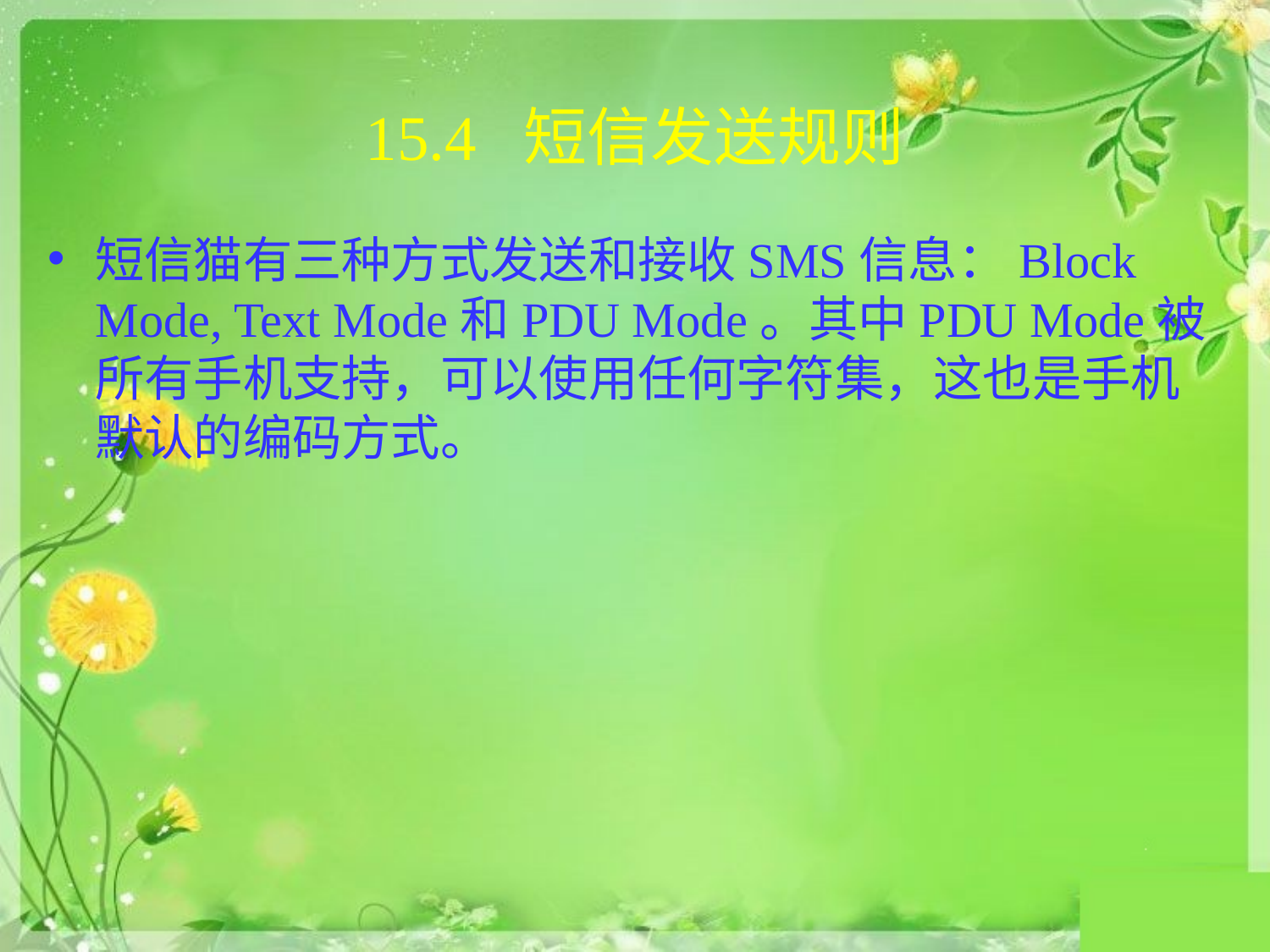

# 15.4  短信发送规则
短信猫有三种方式发送和接收SMS信息：Block Mode, Text Mode和PDU Mode。其中PDU Mode被所有手机支持，可以使用任何字符集，这也是手机默认的编码方式。